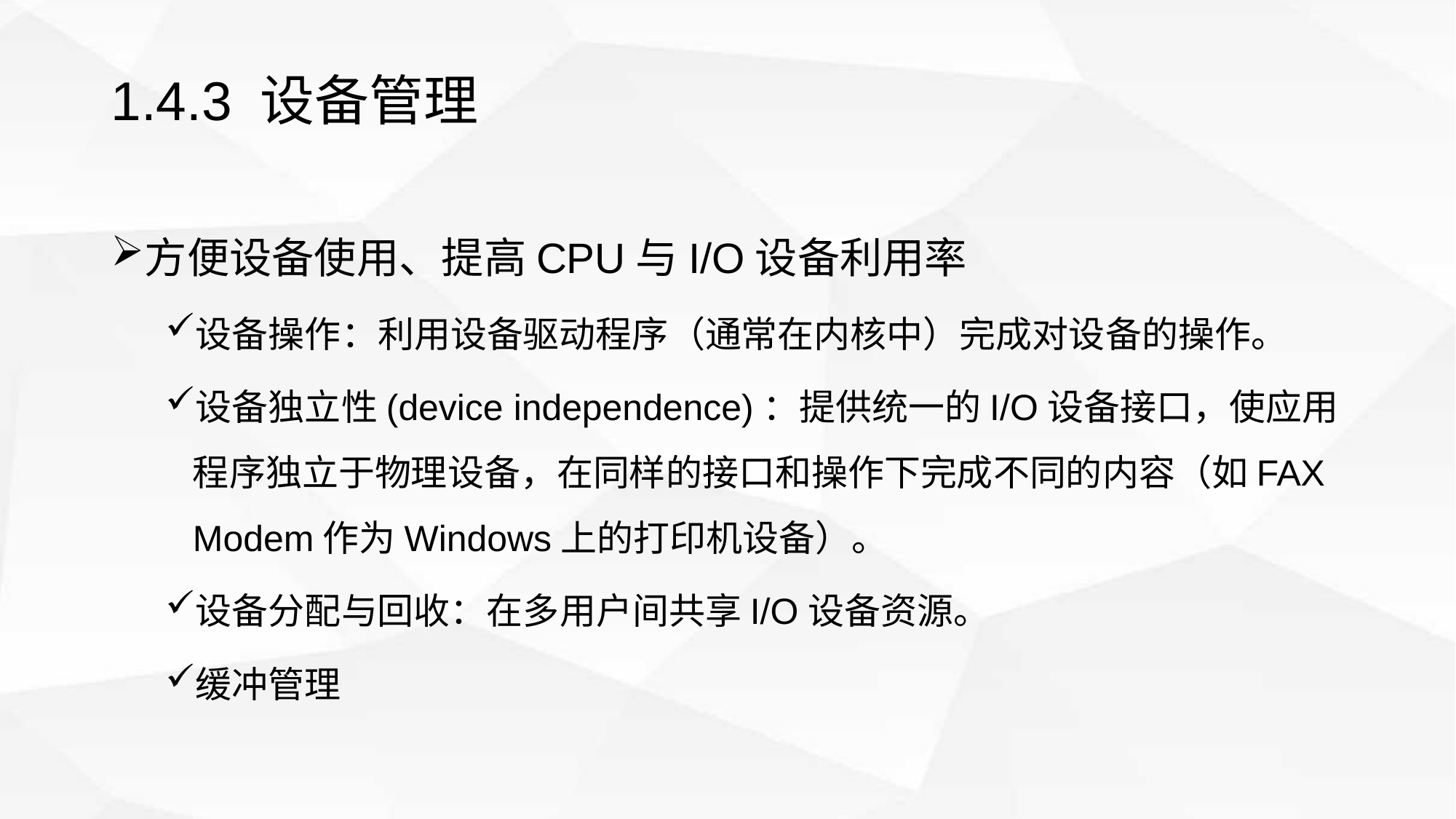

# 1.4.3 设备管理
方便设备使用、提高CPU与I/O设备利用率
设备操作：利用设备驱动程序（通常在内核中）完成对设备的操作。
设备独立性(device independence)：提供统一的I/O设备接口，使应用程序独立于物理设备，在同样的接口和操作下完成不同的内容（如FAX Modem作为Windows上的打印机设备）。
设备分配与回收：在多用户间共享I/O设备资源。
缓冲管理